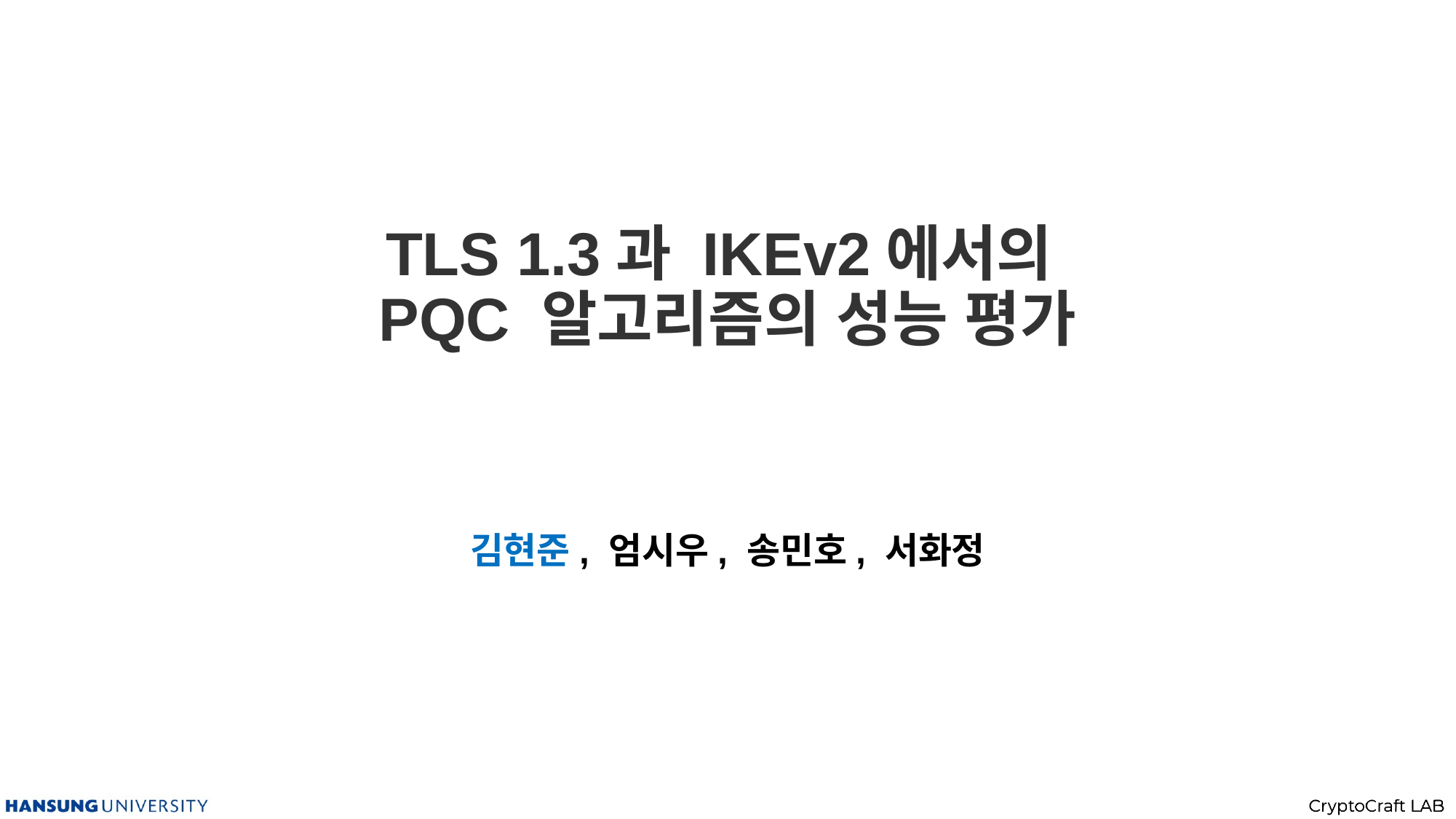

# TLS 1.3과 IKEv2에서의 PQC 알고리즘의 성능 평가
김현준, 엄시우, 송민호, 서화정